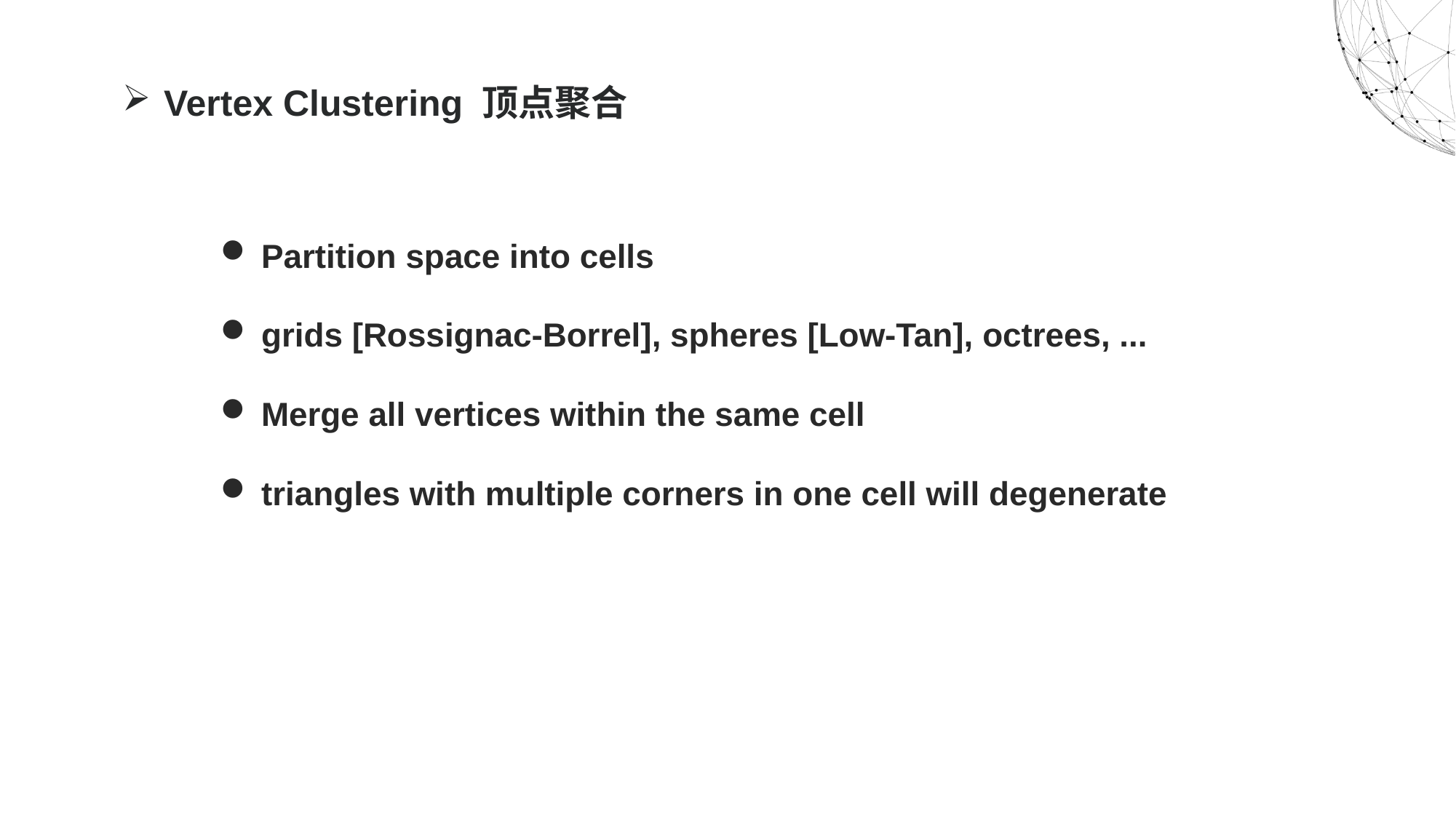

# Vertex Clustering 顶点聚合
Partition space into cells
grids [Rossignac-Borrel], spheres [Low-Tan], octrees, ...
Merge all vertices within the same cell
triangles with multiple corners in one cell will degenerate